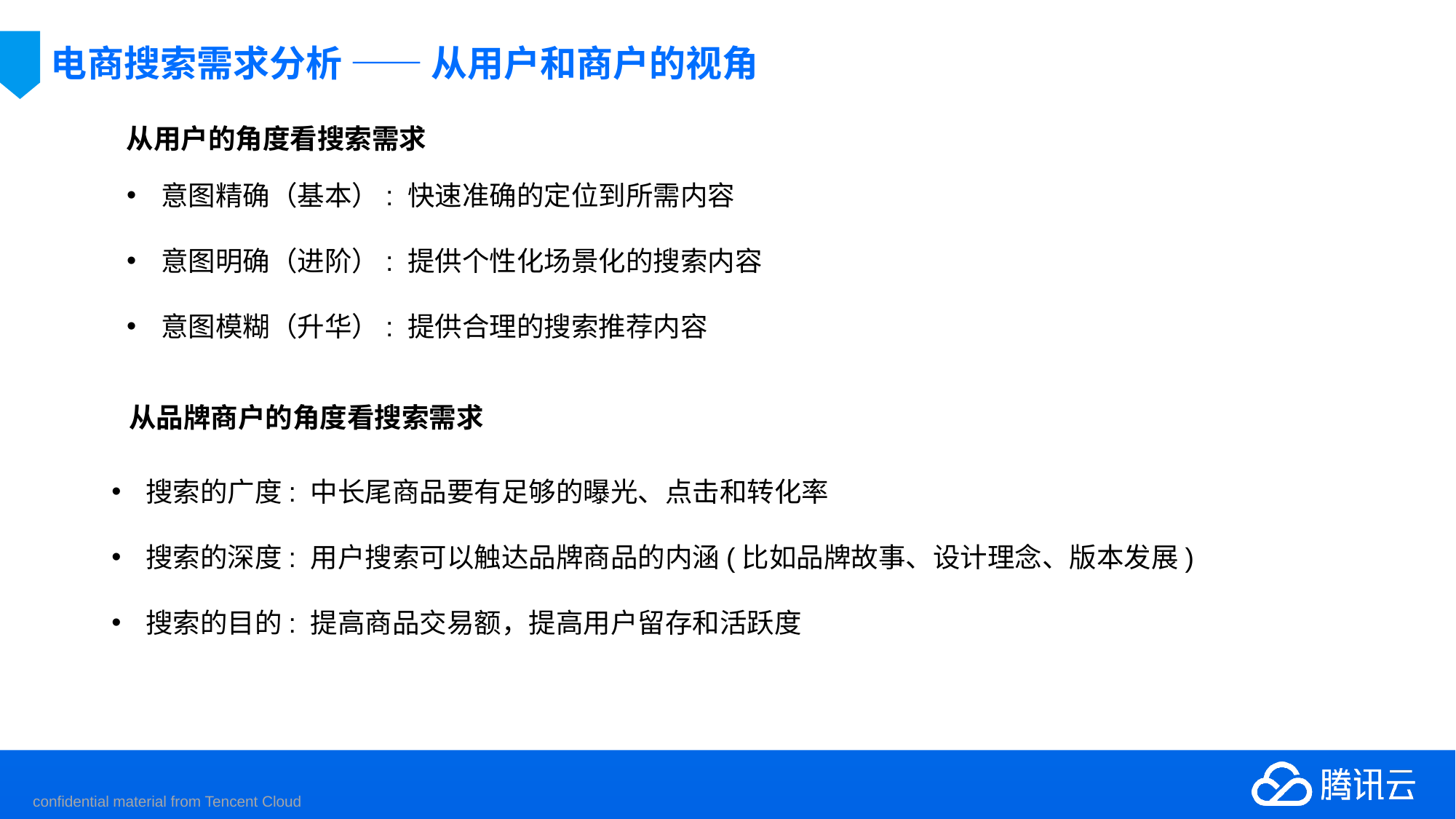

# 电商搜索需求分析 —— 从用户和商户的视角
从用户的角度看搜索需求
意图精确（基本）: 快速准确的定位到所需内容

意图明确（进阶）: 提供个性化场景化的搜索内容

意图模糊（升华）: 提供合理的搜索推荐内容

从品牌商户的角度看搜索需求
搜索的广度: 中长尾商品要有足够的曝光、点击和转化率

搜索的深度: 用户搜索可以触达品牌商品的内涵(比如品牌故事、设计理念、版本发展)

搜索的目的: 提高商品交易额，提高用户留存和活跃度